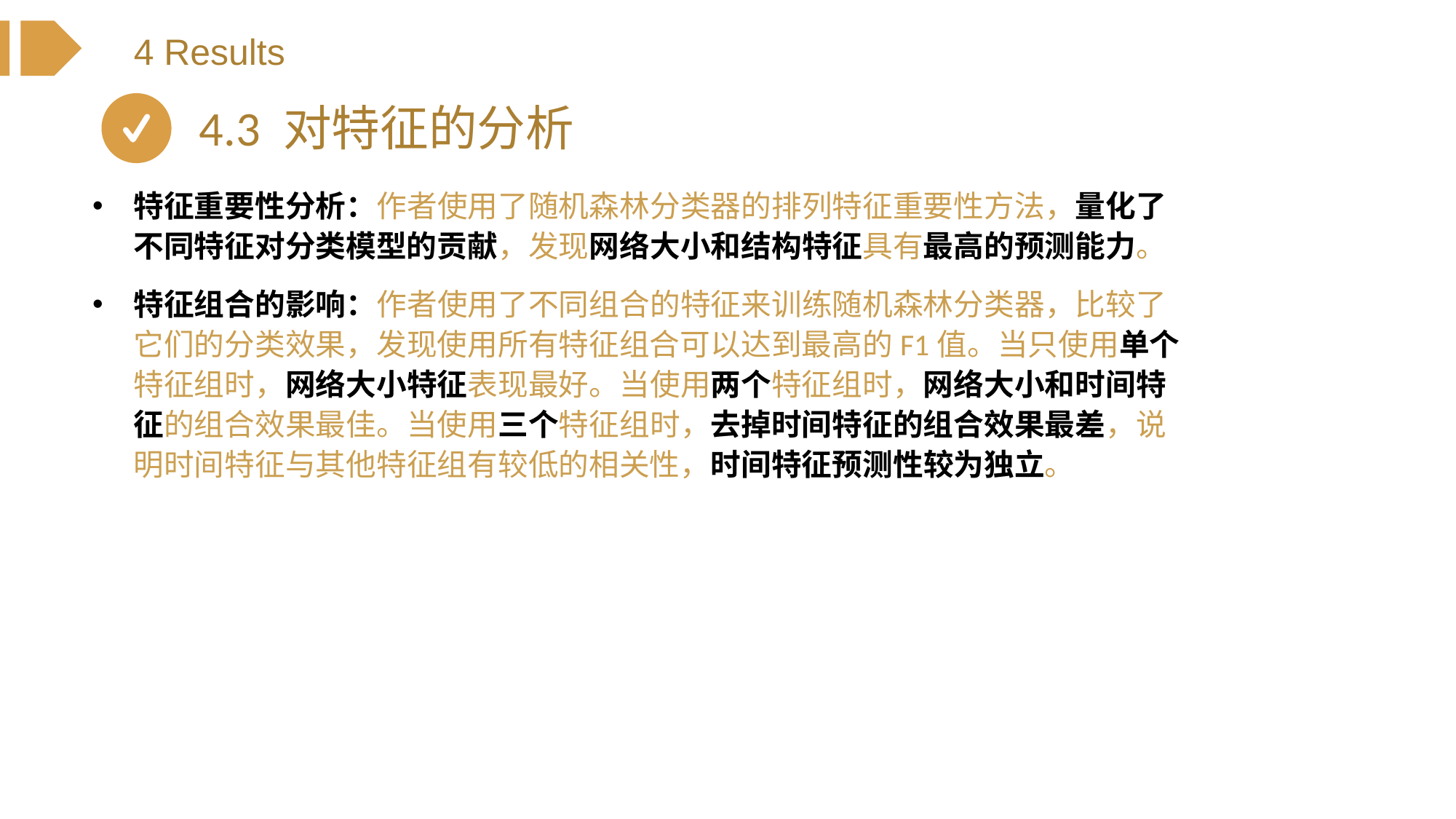

4 Results
4.3 对特征的分析

特征重要性分析：作者使用了随机森林分类器的排列特征重要性方法，量化了不同特征对分类模型的贡献，发现网络大小和结构特征具有最高的预测能力。
特征组合的影响：作者使用了不同组合的特征来训练随机森林分类器，比较了它们的分类效果，发现使用所有特征组合可以达到最高的F1值。当只使用单个特征组时，网络大小特征表现最好。当使用两个特征组时，网络大小和时间特征的组合效果最佳。当使用三个特征组时，去掉时间特征的组合效果最差，说明时间特征与其他特征组有较低的相关性，时间特征预测性较为独立。